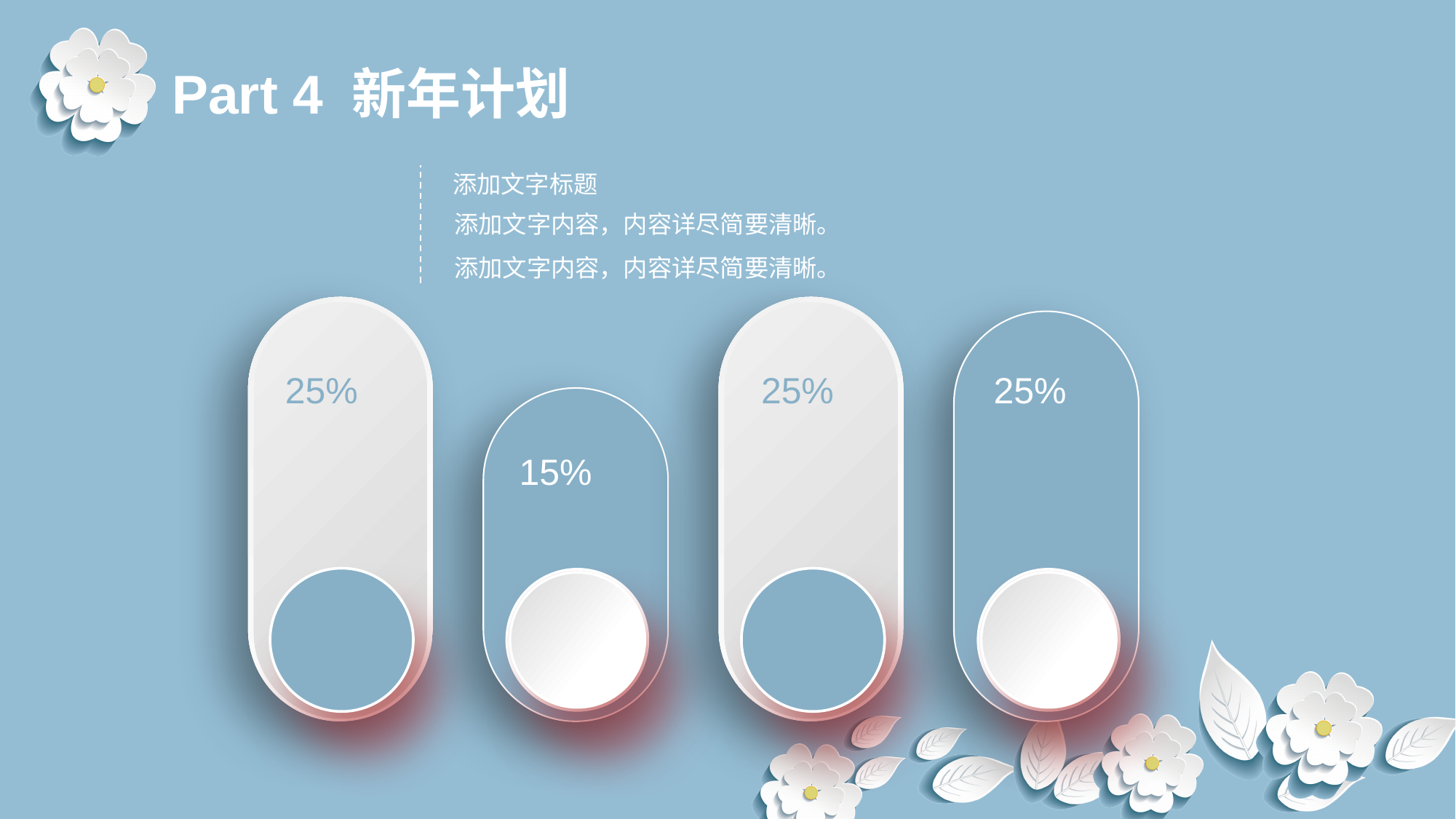

Part 4 新年计划
添加文字标题
添加文字内容，内容详尽简要清晰。
添加文字内容，内容详尽简要清晰。

25%
25%
25%

15%

延时符